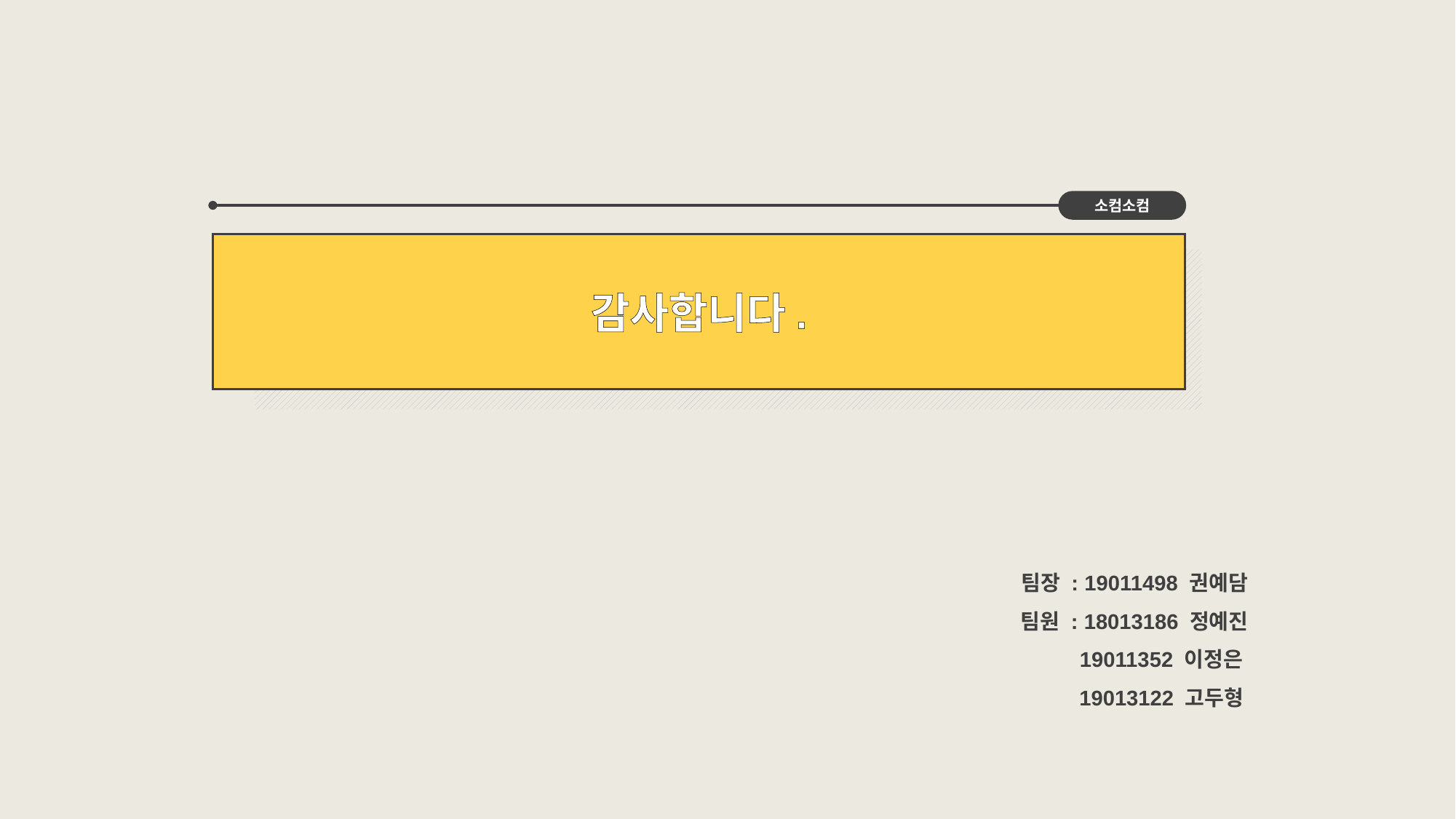

소컴소컴
감사합니다.

팀장 : 19011498 권예담
팀원 : 18013186 정예진
         19011352 이정은
         19013122 고두형